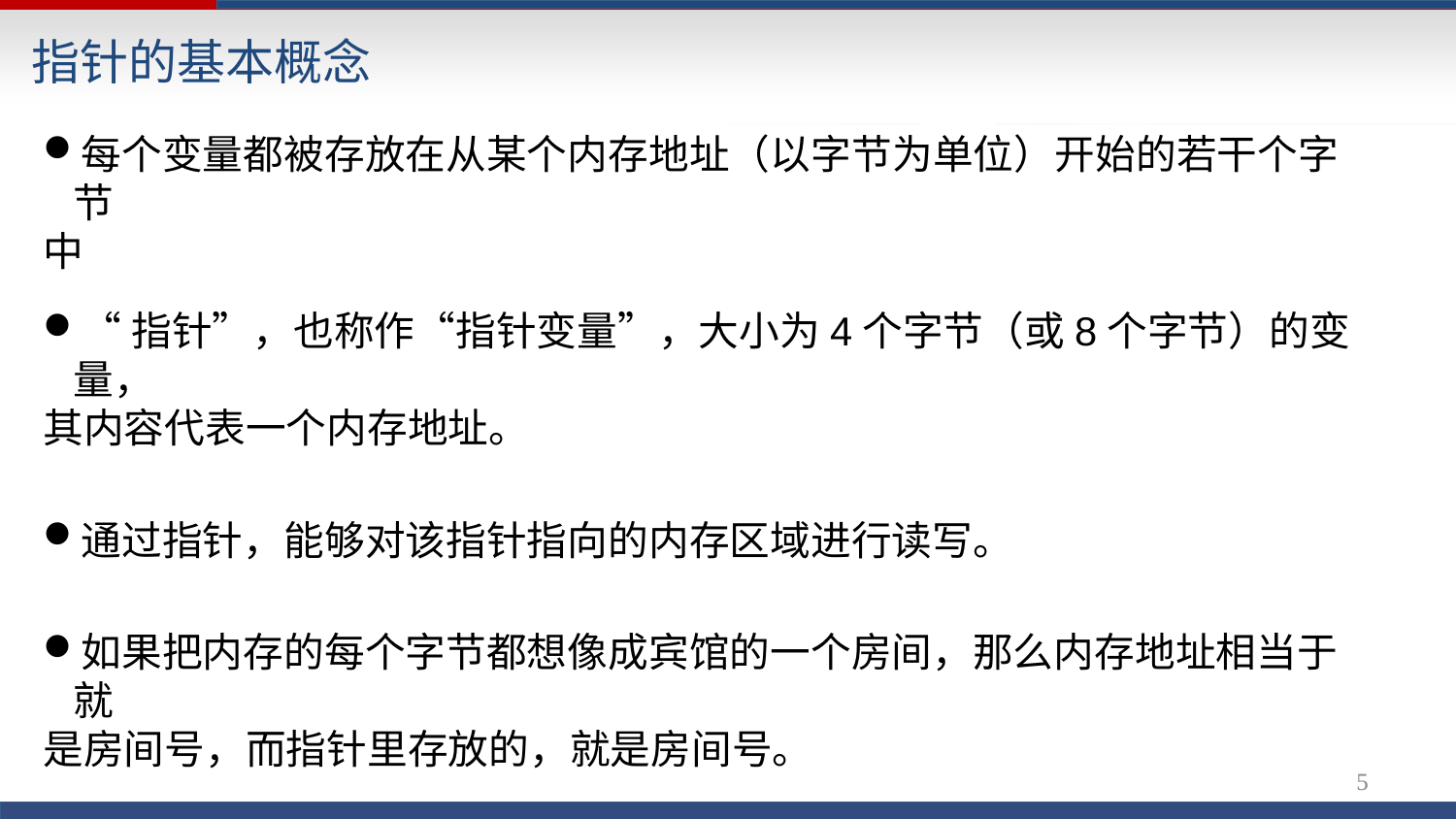

# 指针的基本概念
每个变量都被存放在从某个内存地址（以字节为单位）开始的若干个字节
中

“指针”，也称作“指针变量”，大小为4个字节（或8个字节）的变量，
其内容代表一个内存地址。

通过指针，能够对该指针指向的内存区域进行读写。

如果把内存的每个字节都想像成宾馆的一个房间，那么内存地址相当于就
是房间号，而指针里存放的，就是房间号。
5